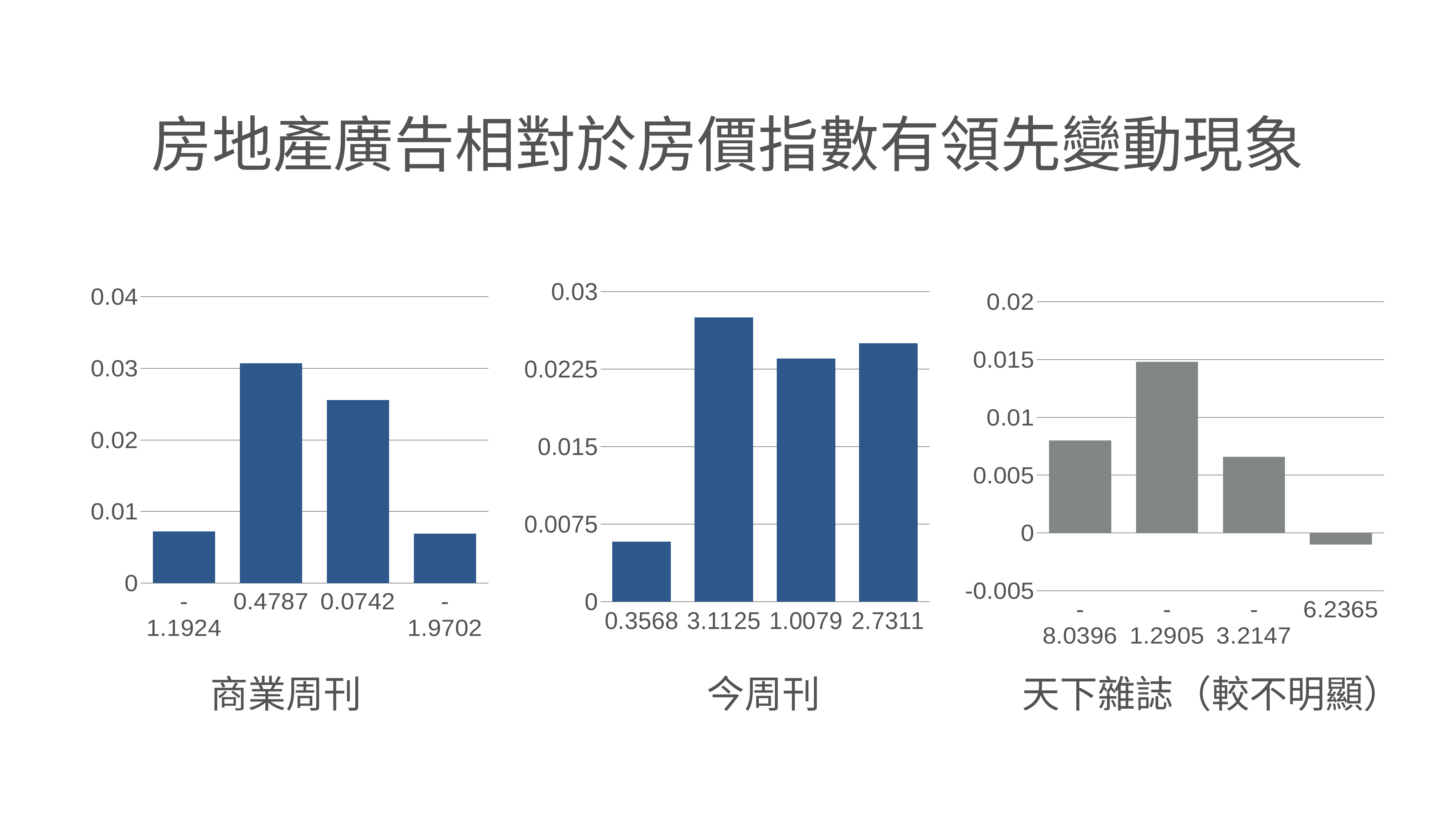

房地產廣告相對於房價指數有領先變動現象

[unsupported chart]

### Chart

| Category | 商業周刊 |  |  |
|---|---|---|---|
| -1.1924 | 0.0072 | None | None |
| 0.4787 | 0.0307 | None | None |
| 0.0742 | 0.0256 | None | None |
| -1.9702 | 0.0069 | None | None |

[unsupported chart]

商業周刊
今周刊
天下雜誌（較不明顯）